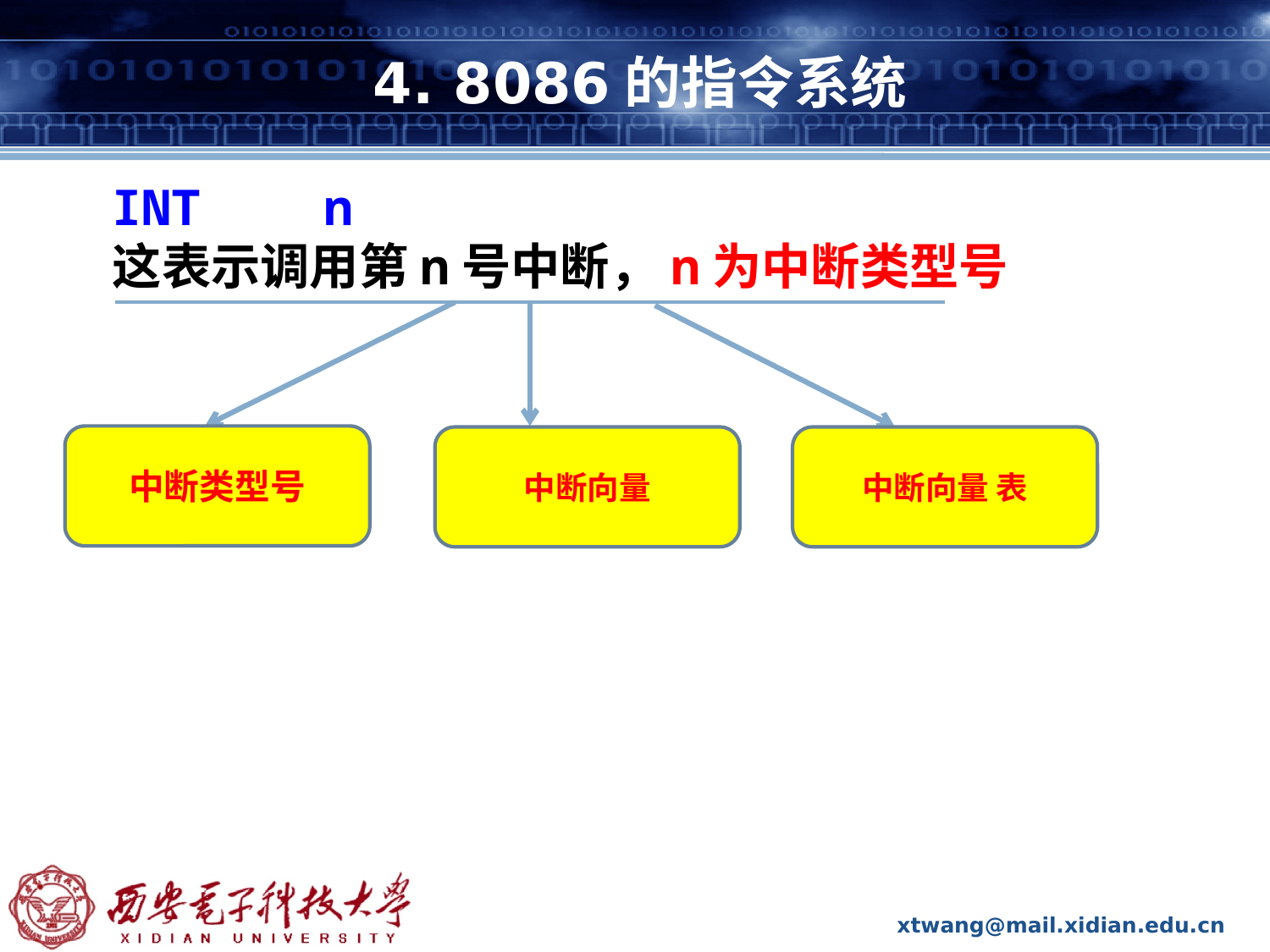

# 4. 8086的指令系统
INT 	n
这表示调用第n号中断，n为中断类型号
中断类型号
中断向量
中断向量 表